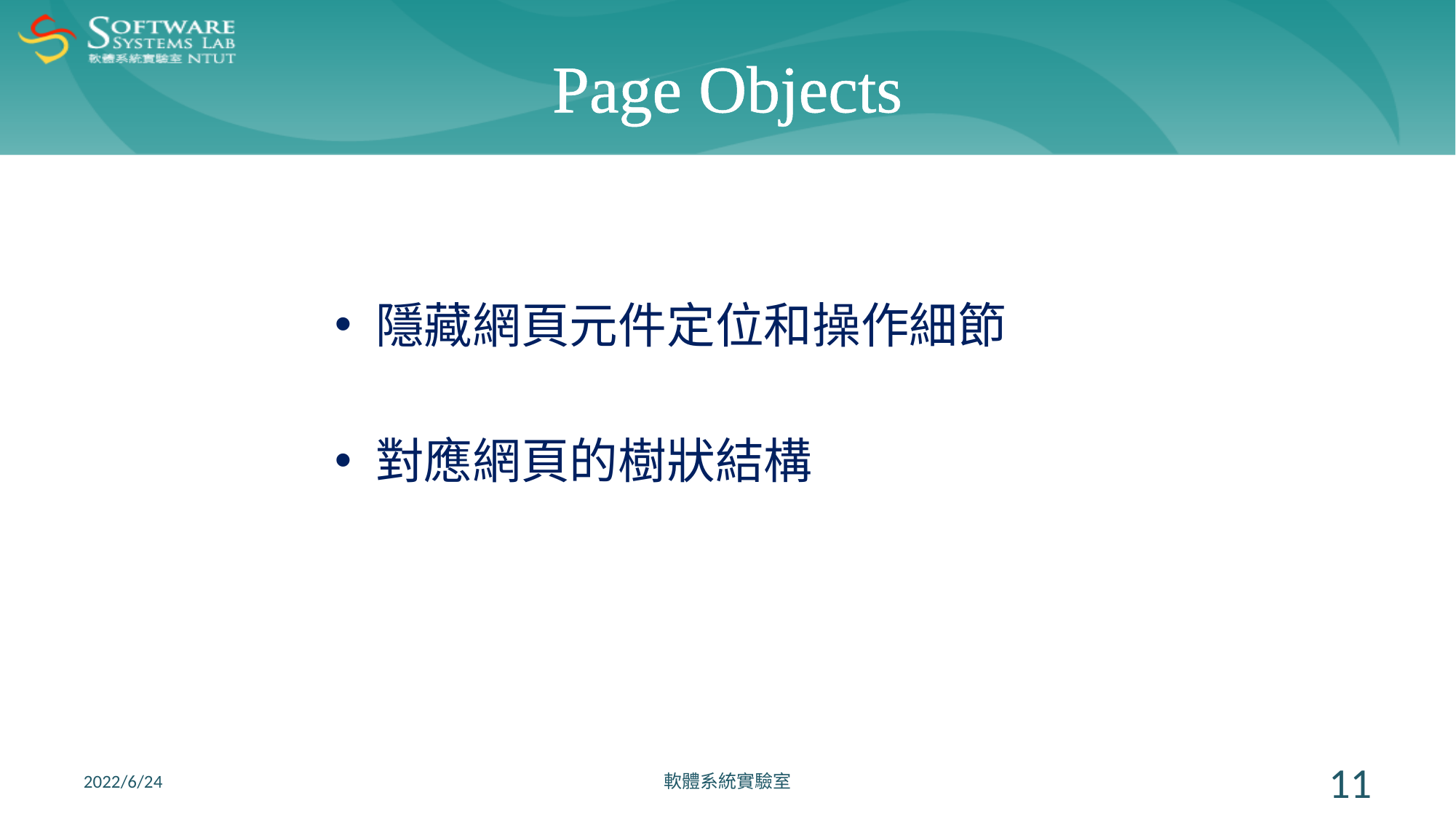

# Page Objects
隱藏網頁元件定位和操作細節

對應網頁的樹狀結構

2022/6/24
軟體系統實驗室
11